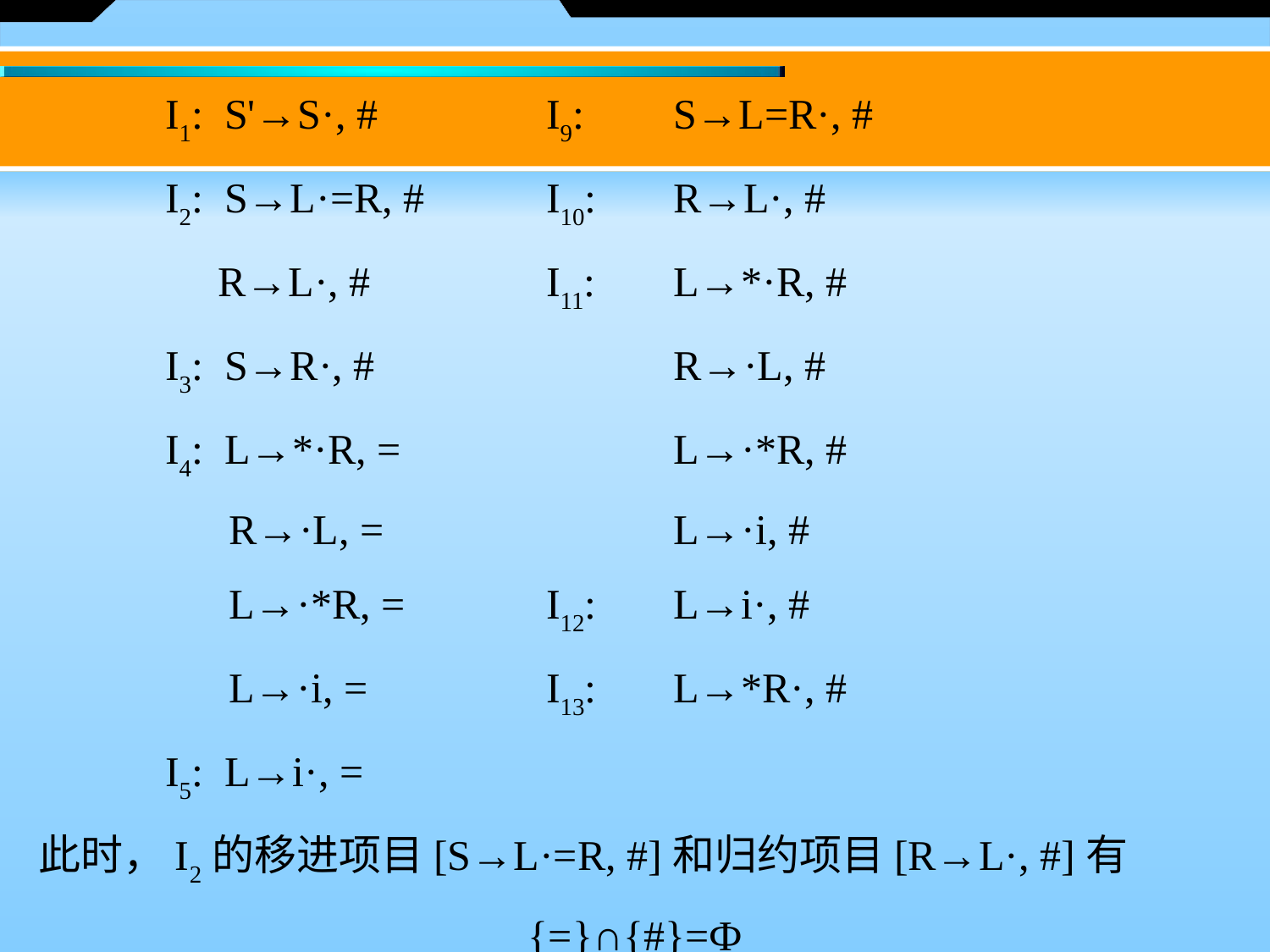

I1:  S'→S·, #             	I9: 	S→L=R·, #
	I2:  S→L·=R, #           	I10: 	R→L·, #
    	     R→L·, #             	I11: 	L→*·R, #
	I3:  S→R·, #                   	R→·L, #
	I4:  L→*·R, =                  	L→·*R, #
    	      R→·L, =                  	L→·i, #
	      L→·*R, =           	I12: 	L→i·, #
	      L→·i, =              	I13: 	L→*R·, #
	I5:  L→i·, =
此时，I2的移进项目[S→L·=R, #]和归约项目[R→L·, #]有
{=}∩{#}=Ф
故文法G[S]是LR(1)文法。